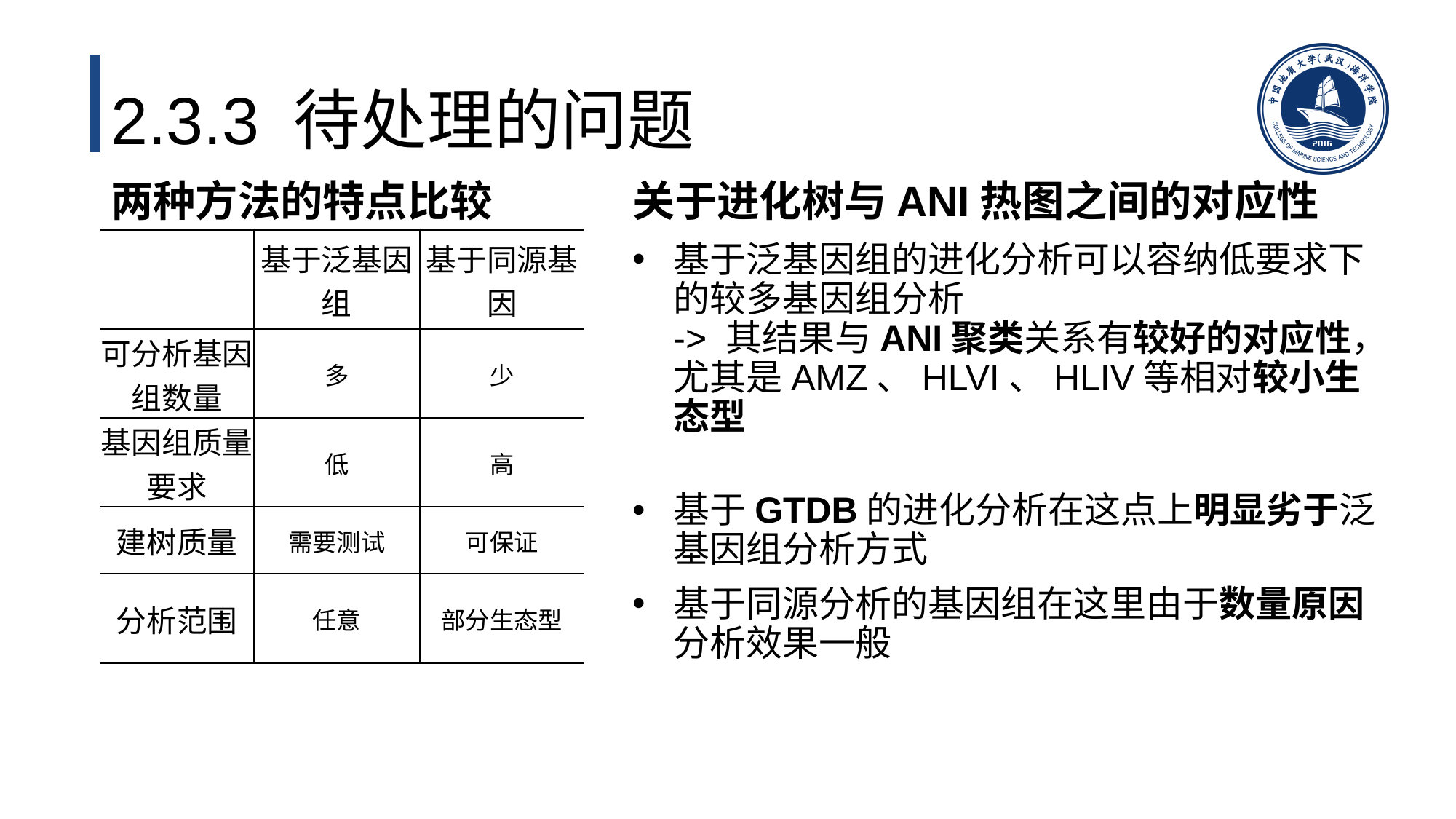

# 2.3.3 待处理的问题
关于进化树与ANI热图之间的对应性
基于泛基因组的进化分析可以容纳低要求下的较多基因组分析
-> 其结果与ANI聚类关系有较好的对应性，尤其是AMZ、HLVI、HLIV等相对较小生态型
基于GTDB的进化分析在这点上明显劣于泛基因组分析方式
基于同源分析的基因组在这里由于数量原因分析效果一般
两种方法的特点比较
|  | 基于泛基因组 | 基于同源基因 |
| --- | --- | --- |
| 可分析基因组数量 | 多 | 少 |
| 基因组质量要求 | 低 | 高 |
| 建树质量 | 需要测试 | 可保证 |
| 分析范围 | 任意 | 部分生态型 |